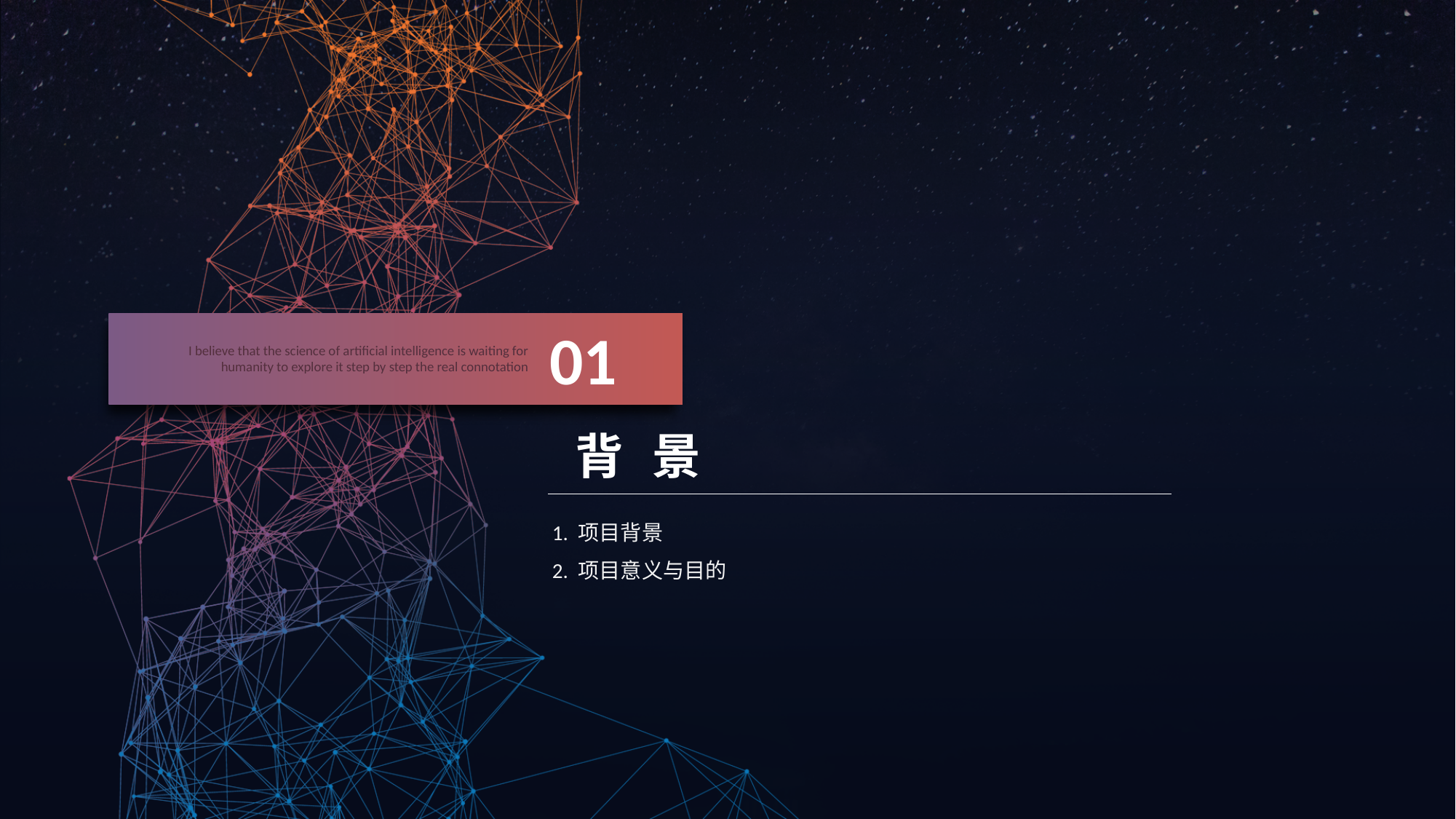

01

I believe that the science of artificial intelligence is waiting for humanity to explore it step by step the real connotation
 背  景
1. 项目背景
2. 项目意义与目的